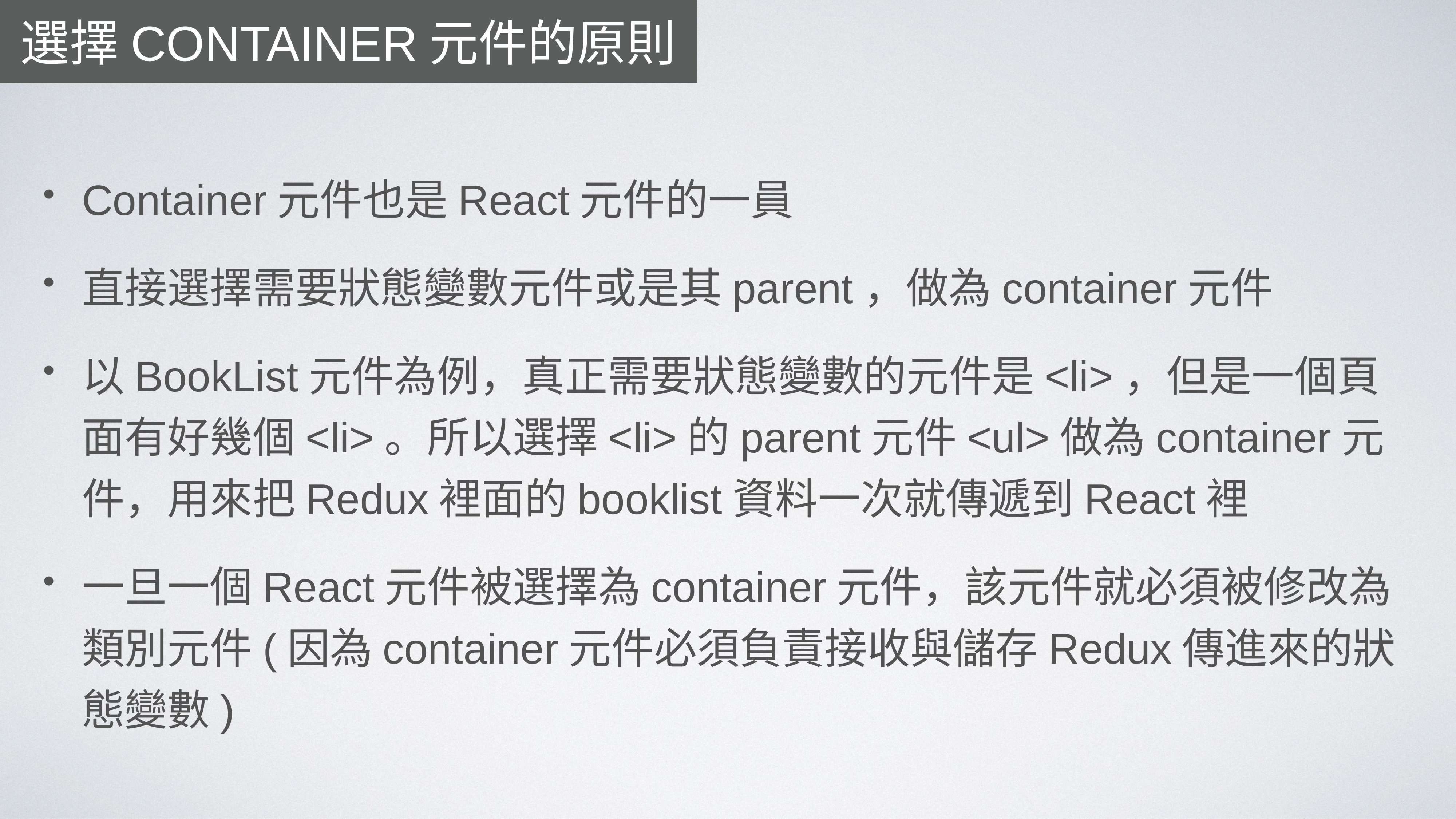

28
# 選擇Container元件的原則
Container元件也是React元件的一員
直接選擇需要狀態變數元件或是其parent，做為container元件
以BookList元件為例，真正需要狀態變數的元件是<li>，但是一個頁面有好幾個<li>。所以選擇<li>的parent元件<ul>做為container元件，用來把Redux裡面的booklist資料一次就傳遞到React裡
一旦一個React元件被選擇為container元件，該元件就必須被修改為類別元件(因為container元件必須負責接收與儲存Redux傳進來的狀態變數)